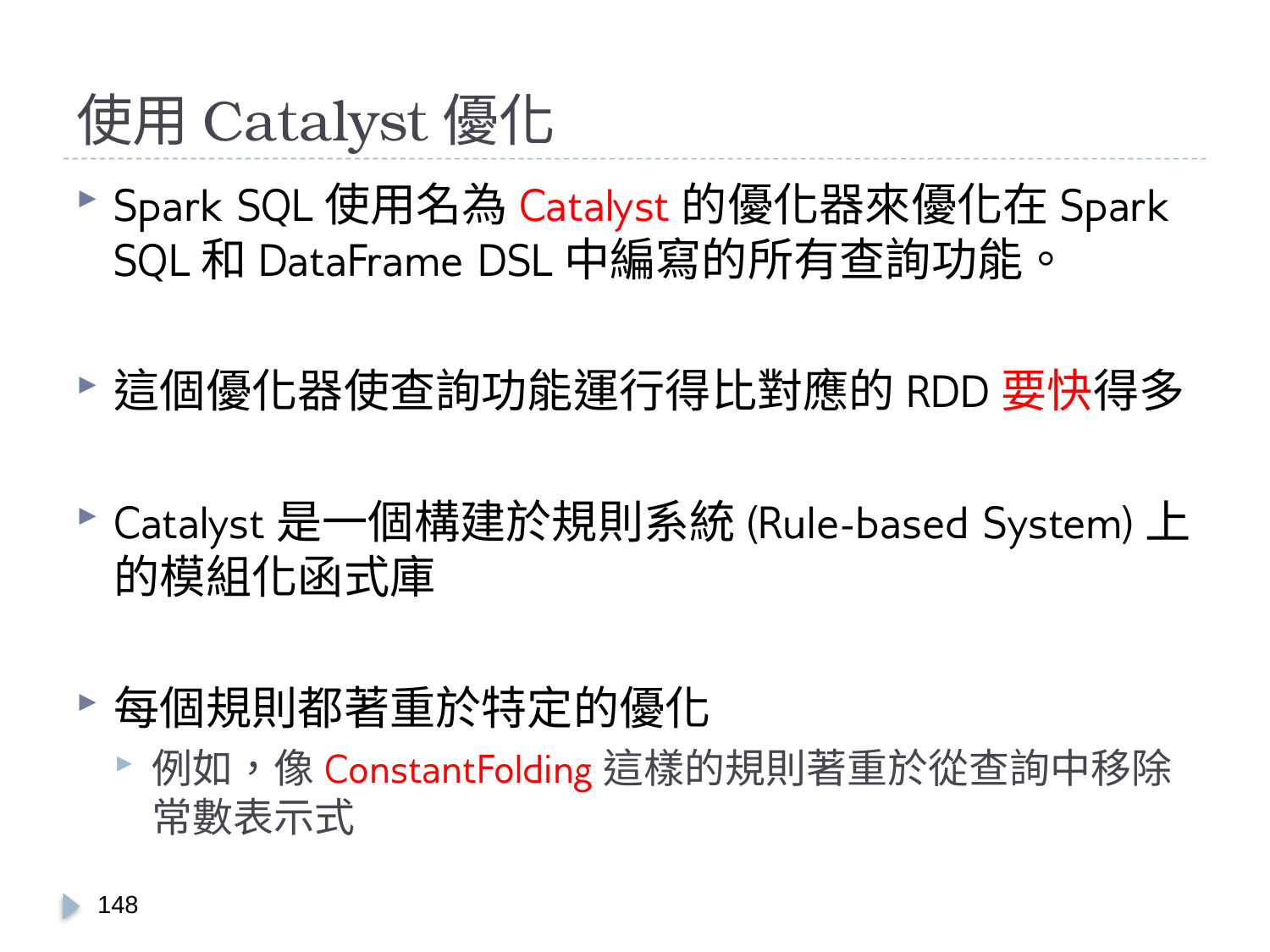

# 使用Catalyst優化
Spark SQL使用名為Catalyst的優化器來優化在Spark SQL和DataFrame DSL中編寫的所有查詢功能。

這個優化器使查詢功能運行得比對應的RDD要快得多

Catalyst是一個構建於規則系統(Rule-based System)上的模組化函式庫

每個規則都著重於特定的優化
例如，像ConstantFolding這樣的規則著重於從查詢中移除常數表示式
148